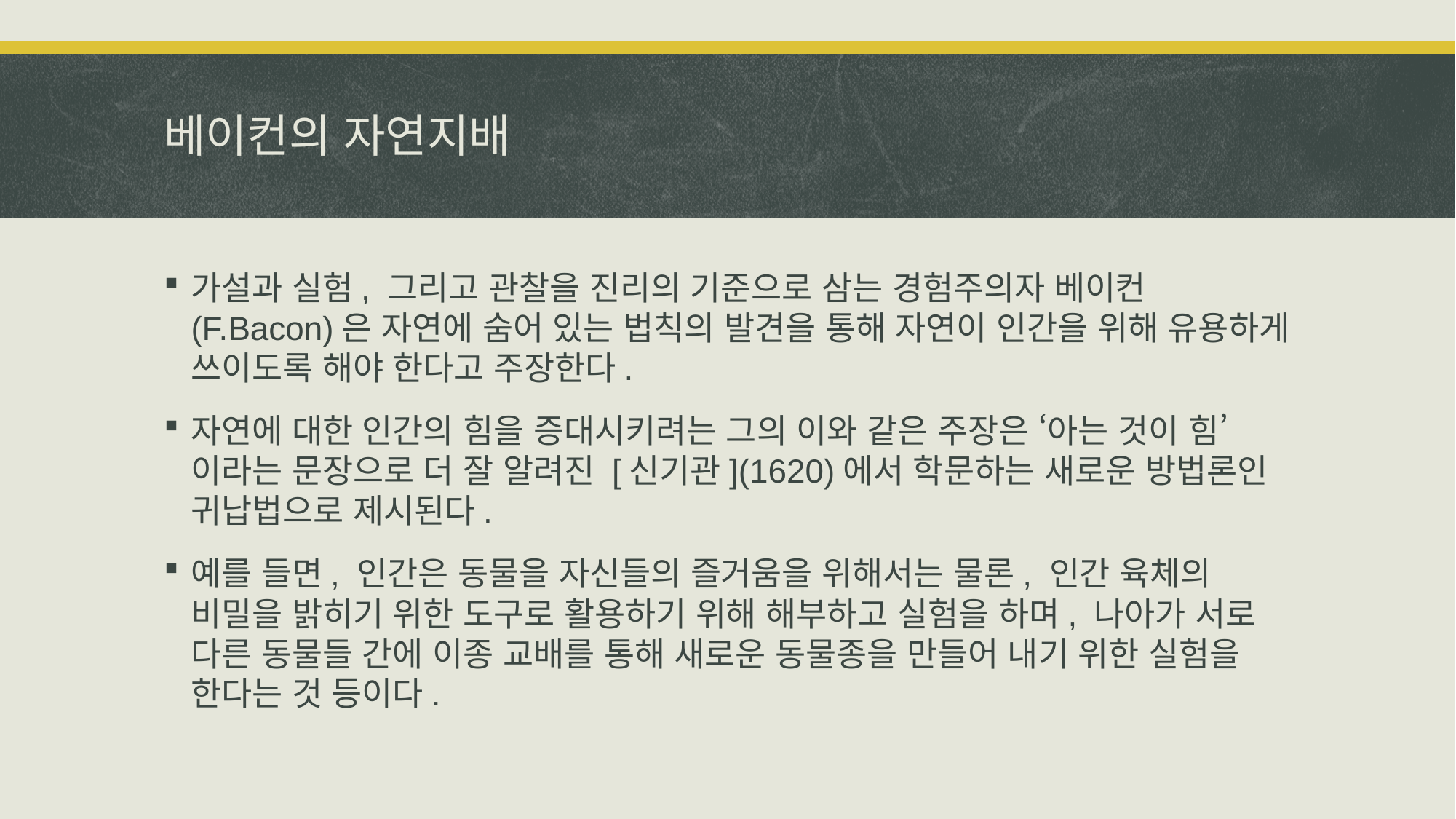

# 베이컨의 자연지배
가설과 실험, 그리고 관찰을 진리의 기준으로 삼는 경험주의자 베이컨(F.Bacon)은 자연에 숨어 있는 법칙의 발견을 통해 자연이 인간을 위해 유용하게 쓰이도록 해야 한다고 주장한다.
자연에 대한 인간의 힘을 증대시키려는 그의 이와 같은 주장은 ‘아는 것이 힘’이라는 문장으로 더 잘 알려진 [신기관](1620)에서 학문하는 새로운 방법론인 귀납법으로 제시된다.
예를 들면, 인간은 동물을 자신들의 즐거움을 위해서는 물론, 인간 육체의 비밀을 밝히기 위한 도구로 활용하기 위해 해부하고 실험을 하며, 나아가 서로 다른 동물들 간에 이종 교배를 통해 새로운 동물종을 만들어 내기 위한 실험을 한다는 것 등이다.